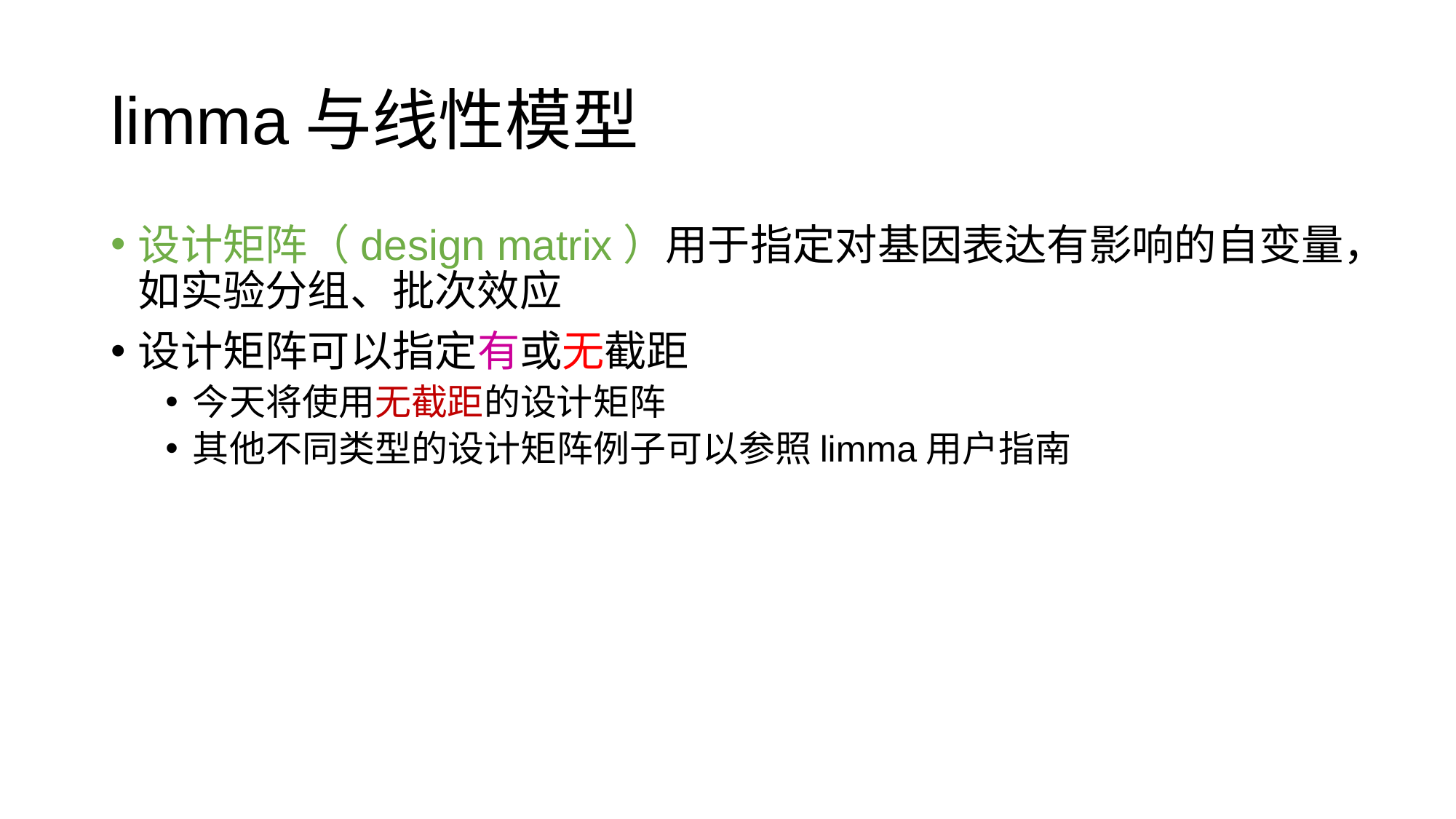

# limma与线性模型
设计矩阵（design matrix）用于指定对基因表达有影响的自变量，如实验分组、批次效应
设计矩阵可以指定有或无截距
今天将使用无截距的设计矩阵
其他不同类型的设计矩阵例子可以参照limma用户指南